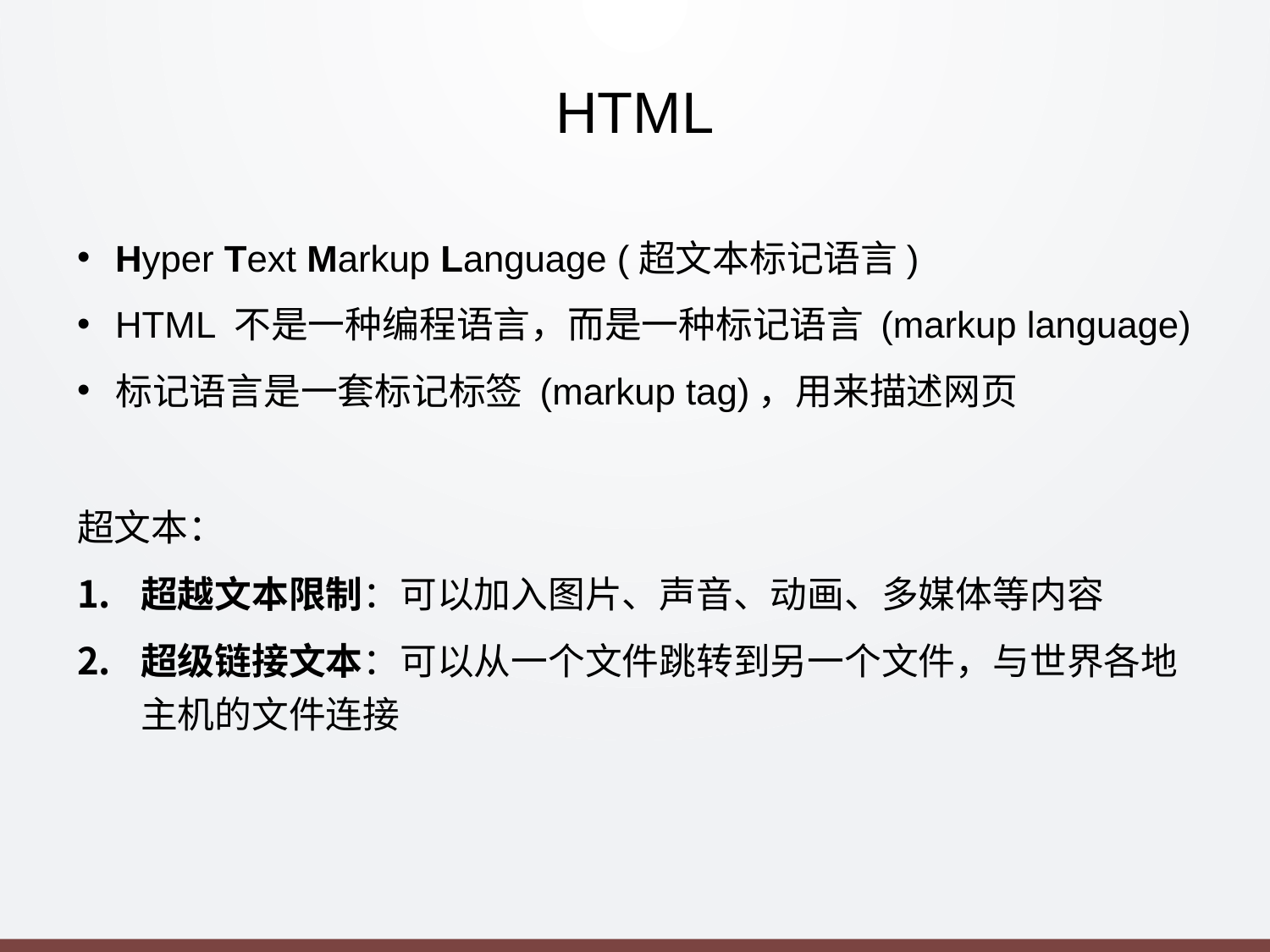

# HTML
Hyper Text Markup Language (超文本标记语言)
HTML 不是一种编程语言，而是一种标记语言 (markup language)
标记语言是一套标记标签 (markup tag)，用来描述网页
超文本：
超越文本限制：可以加入图片、声音、动画、多媒体等内容
超级链接文本：可以从一个文件跳转到另一个文件，与世界各地主机的文件连接